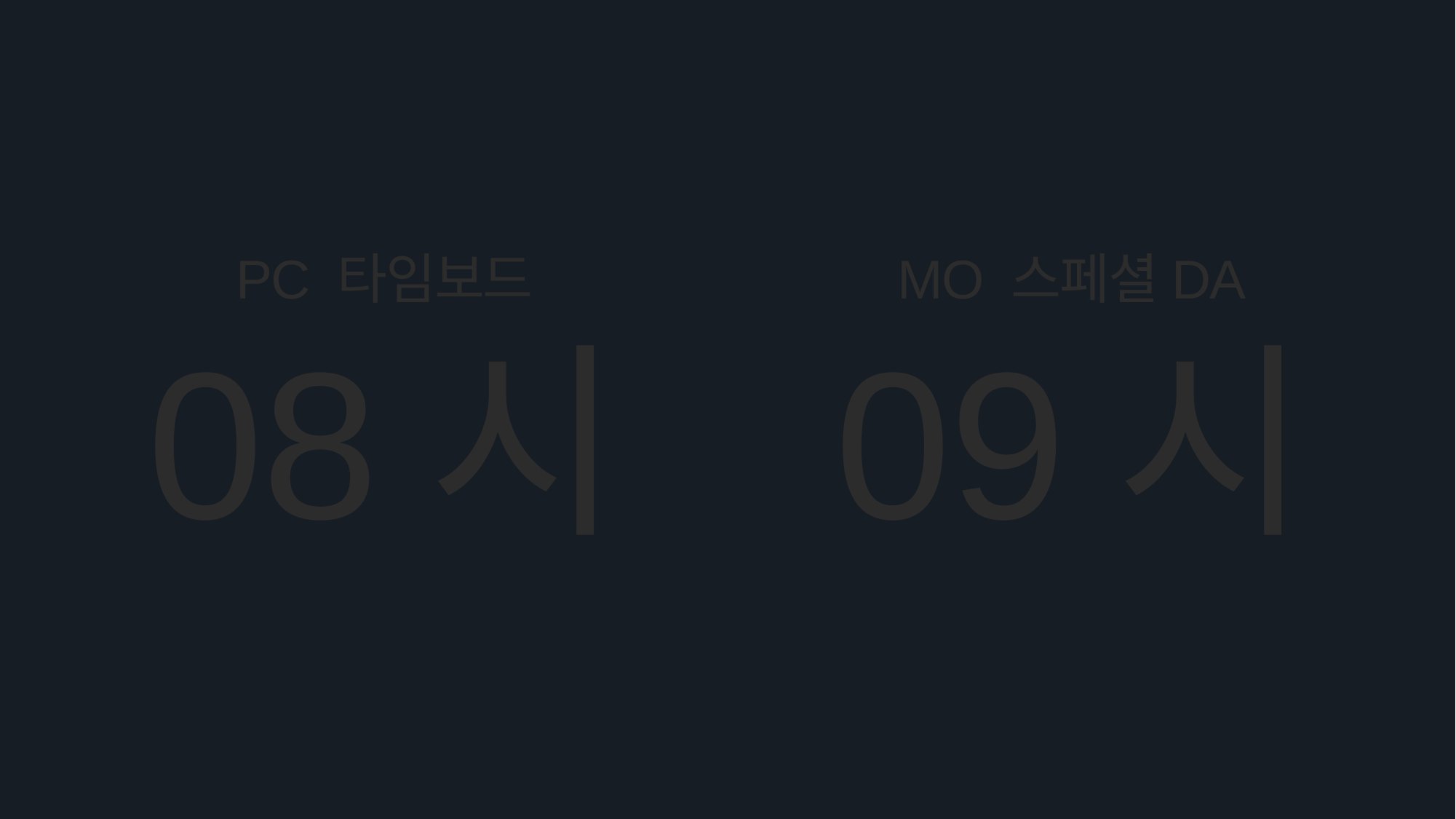

PC 타임보드
08시
MO 스페셜DA
09시
Mass Target 대상의 포털 미디어인 네이버의 경우
이미 다년간의 집행을 통해 성과가 우수한 시간대, 구좌에 대한 명확한 기준 확립
즉, 원하는 구좌를 점유하는 것이 핵심!